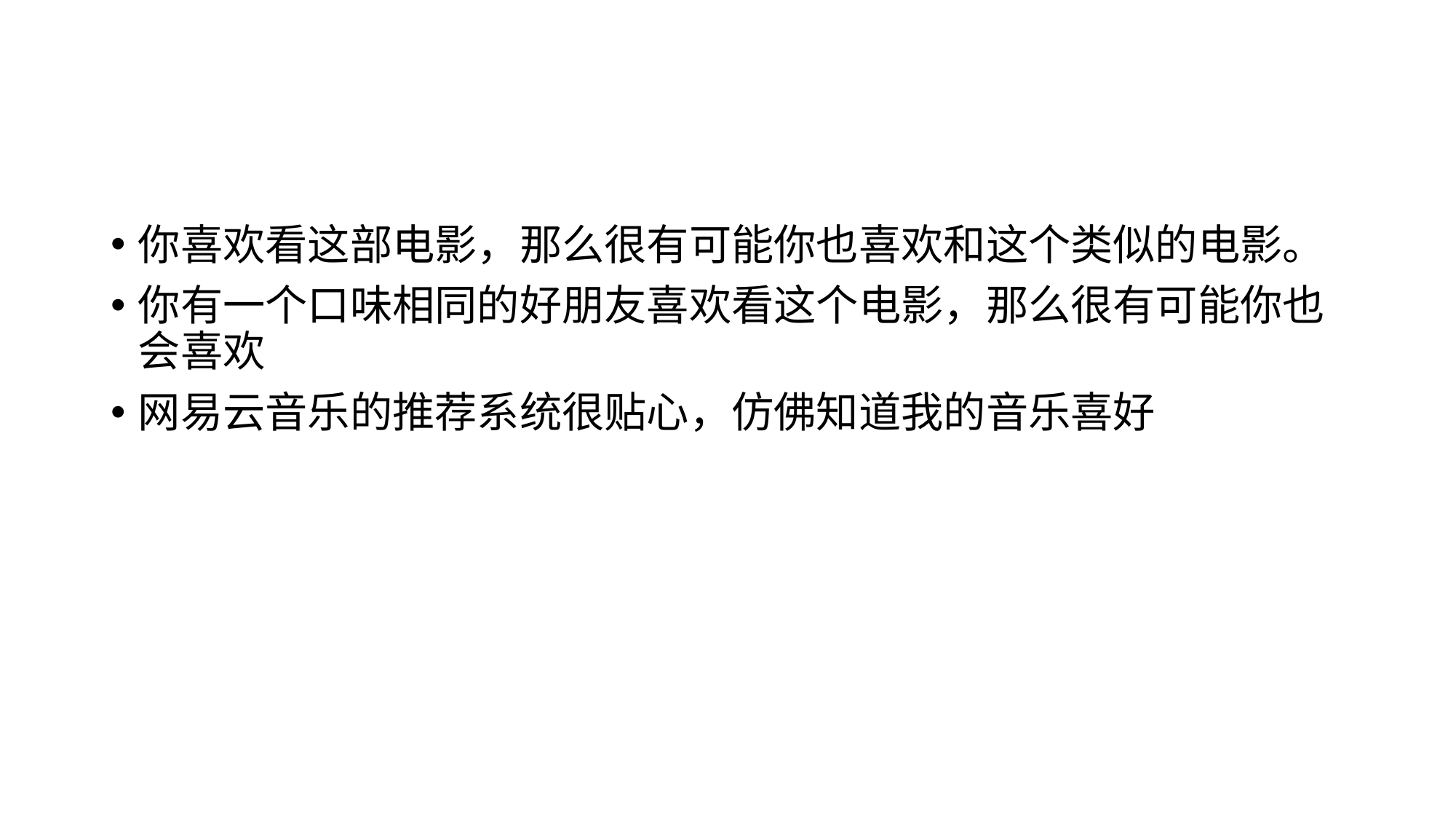

#
你喜欢看这部电影，那么很有可能你也喜欢和这个类似的电影。
你有一个口味相同的好朋友喜欢看这个电影，那么很有可能你也会喜欢
网易云音乐的推荐系统很贴心，仿佛知道我的音乐喜好